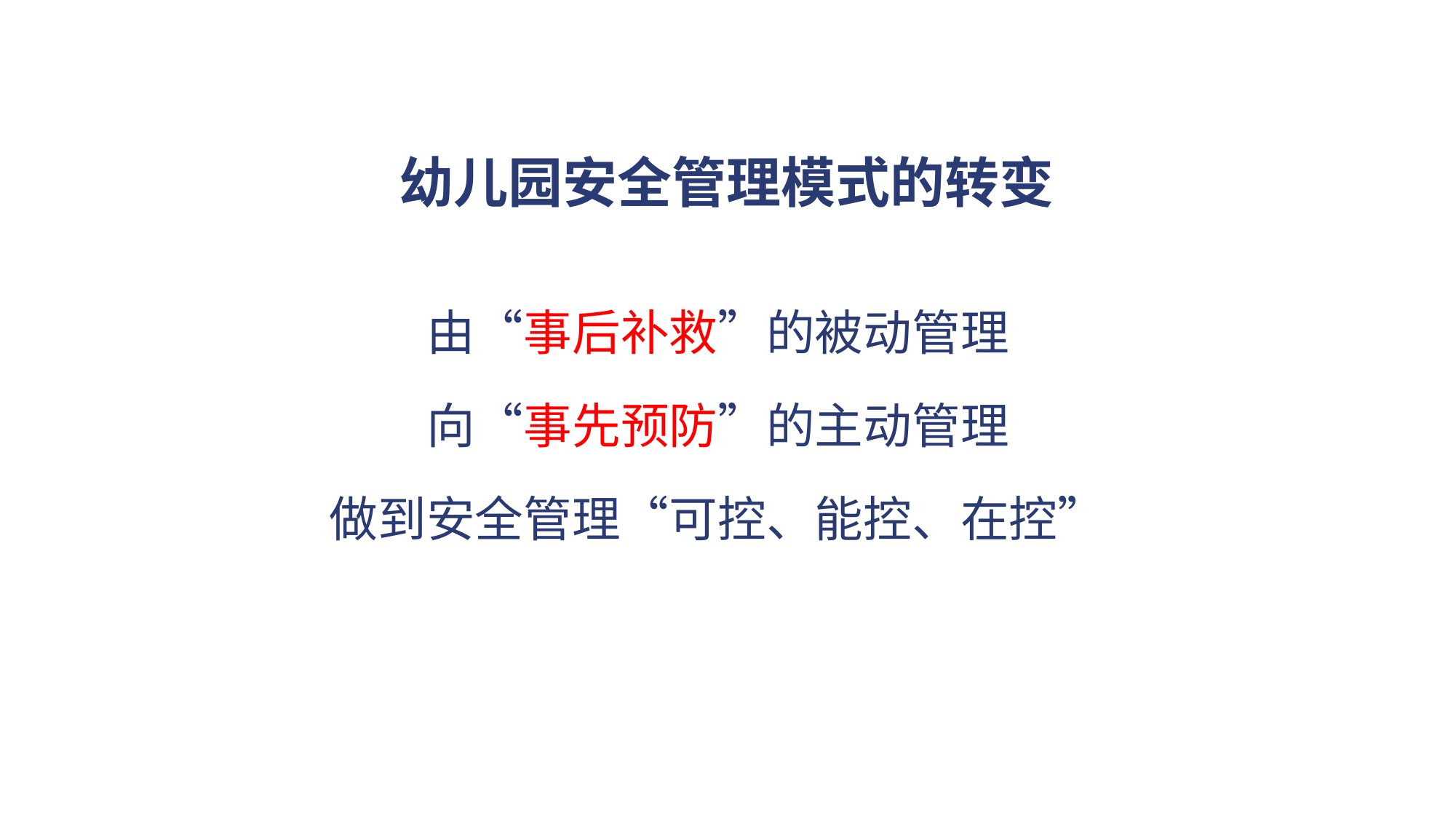

幼儿园安全管理模式的转变

由“事后补救”的被动管理
向“事先预防”的主动管理
做到安全管理“可控、能控、在控”